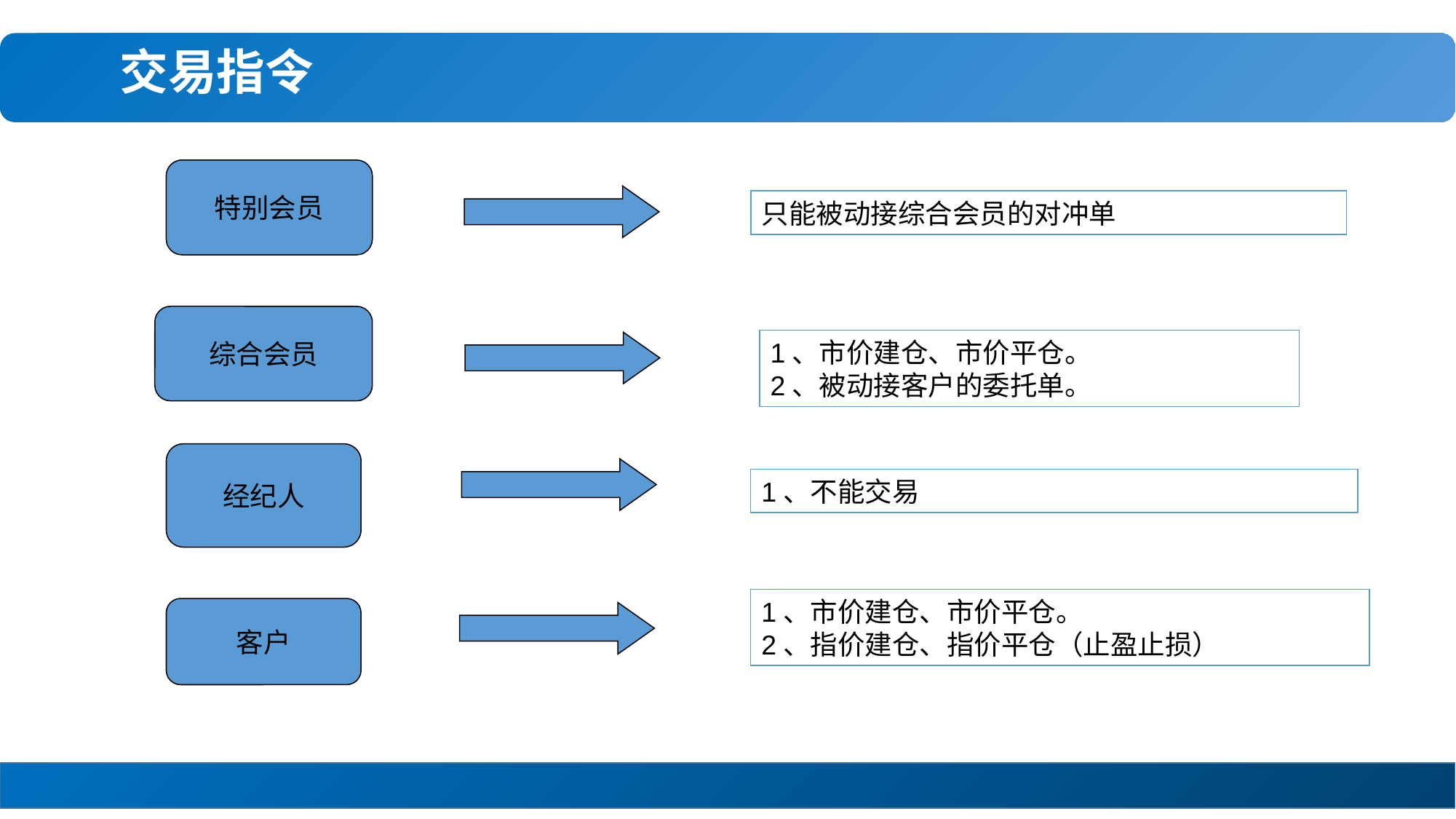

交易指令

特别会员

只能被动接综合会员的对冲单
综合会员
1、市价建仓、市价平仓。
2、被动接客户的委托单。

经纪人

1、不能交易
1、市价建仓、市价平仓。
2、指价建仓、指价平仓（止盈止损）
客户